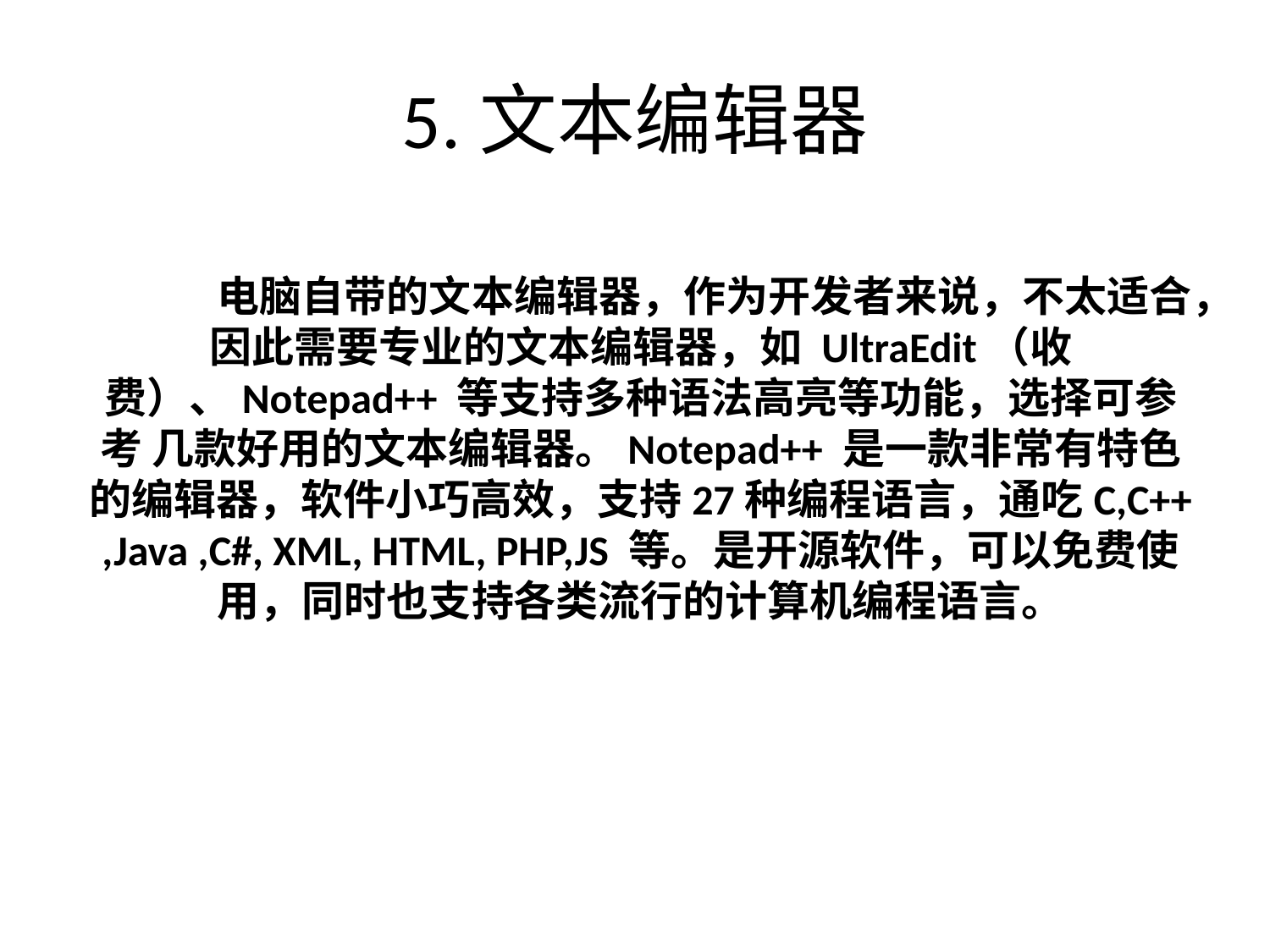

5.文本编辑器
# 电脑自带的文本编辑器，作为开发者来说，不太适合，因此需要专业的文本编辑器，如 UltraEdit（收费）、Notepad++ 等支持多种语法高亮等功能，选择可参考 几款好用的文本编辑器。Notepad++ 是一款非常有特色的编辑器，软件小巧高效，支持27种编程语言，通吃C,C++ ,Java ,C#, XML, HTML, PHP,JS 等。是开源软件，可以免费使用，同时也支持各类流行的计算机编程语言。